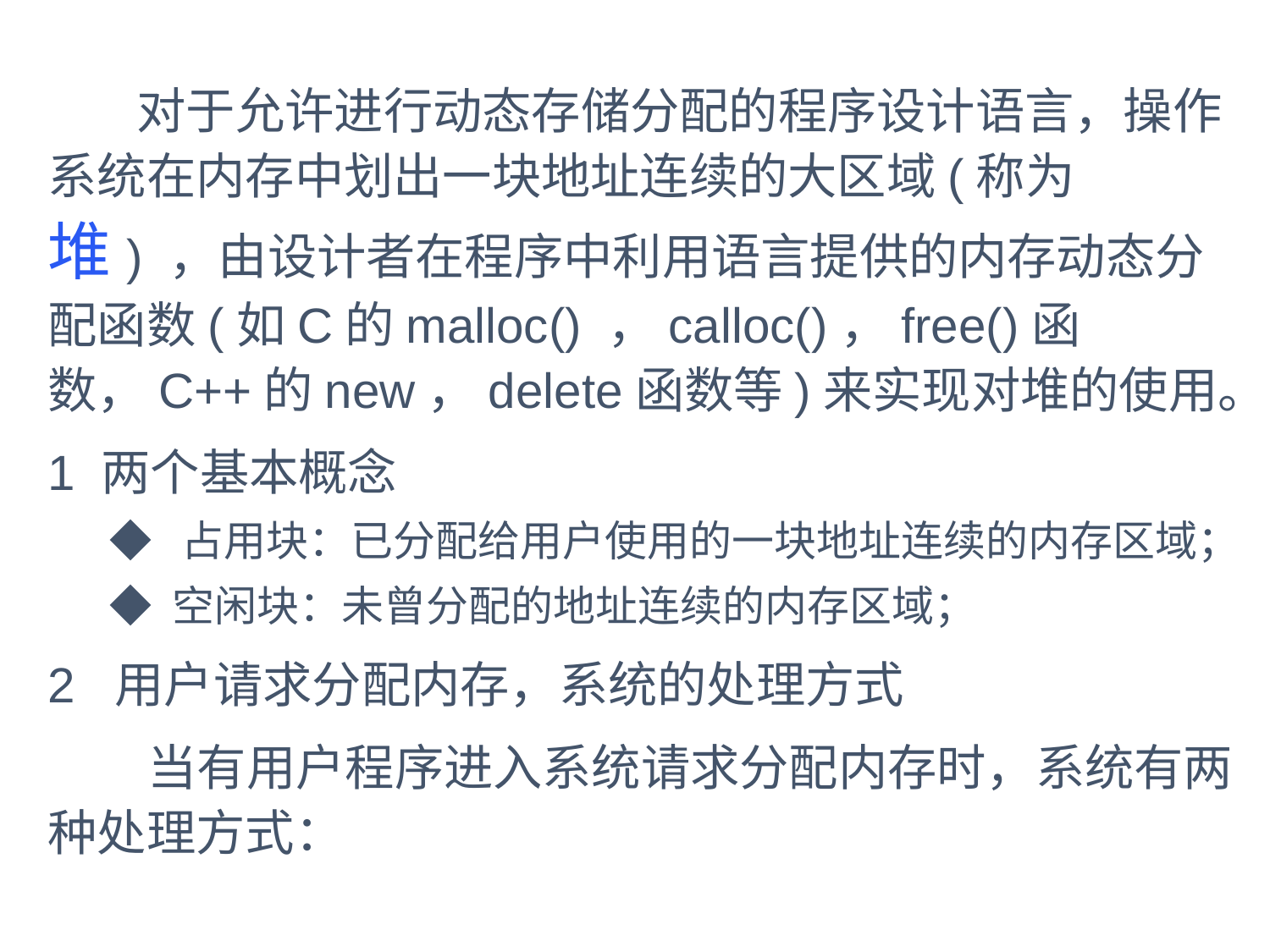

对于允许进行动态存储分配的程序设计语言，操作系统在内存中划出一块地址连续的大区域(称为堆) ，由设计者在程序中利用语言提供的内存动态分配函数(如C的malloc() ，calloc()，free()函数，C++的new，delete函数等)来实现对堆的使用。
1 两个基本概念
◆  占用块：已分配给用户使用的一块地址连续的内存区域；
◆ 空闲块：未曾分配的地址连续的内存区域；
2  用户请求分配内存，系统的处理方式
        当有用户程序进入系统请求分配内存时，系统有两种处理方式：